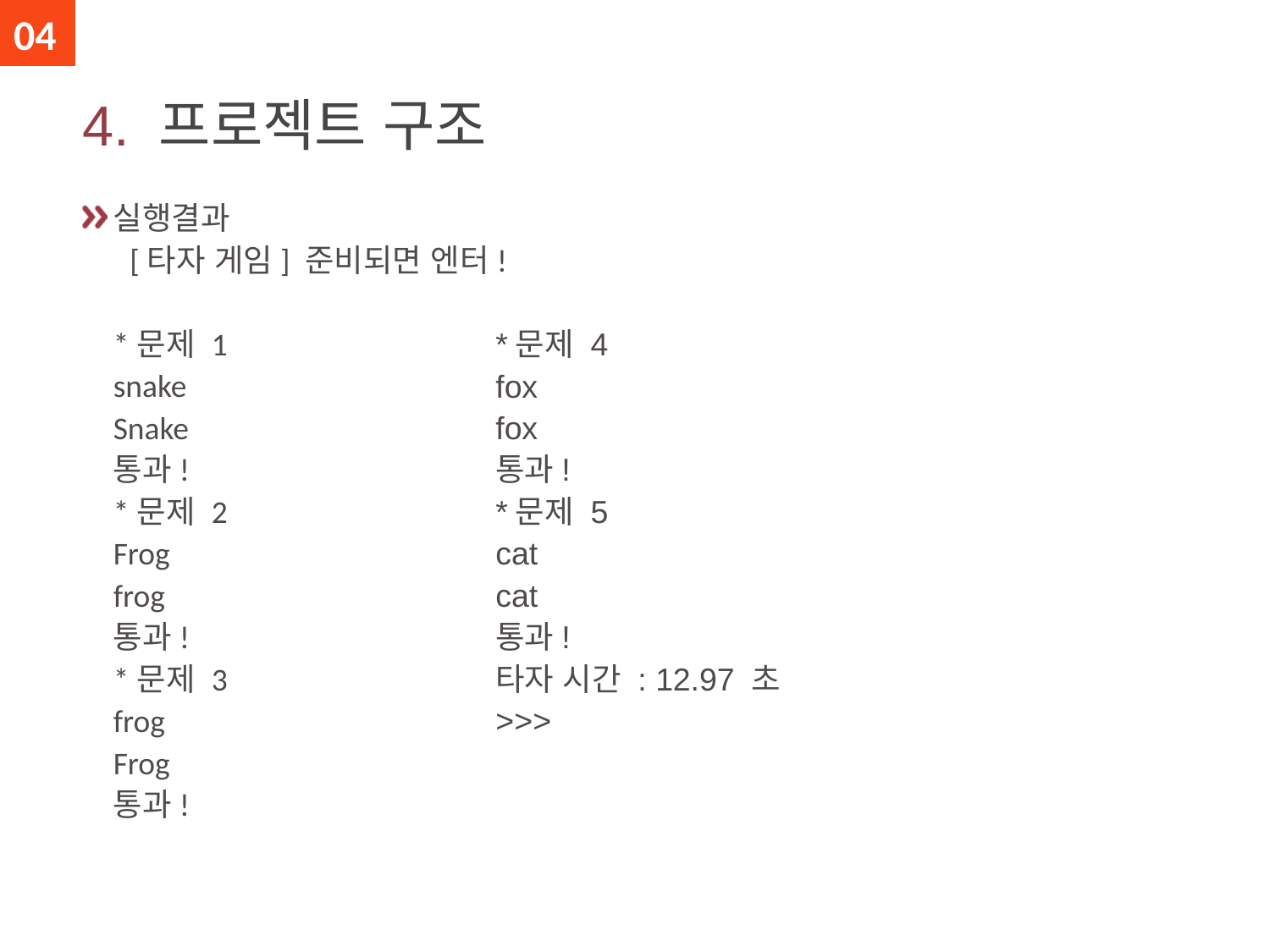

04
# 4. 프로젝트 구조
실행결과
 [타자 게임] 준비되면 엔터!
*문제 1
snake
Snake
통과!
*문제 2
Frog
frog
통과!
*문제 3
frog
Frog
통과!
*문제 4
fox
fox
통과!
*문제 5
cat
cat
통과!
타자 시간 : 12.97 초
>>>